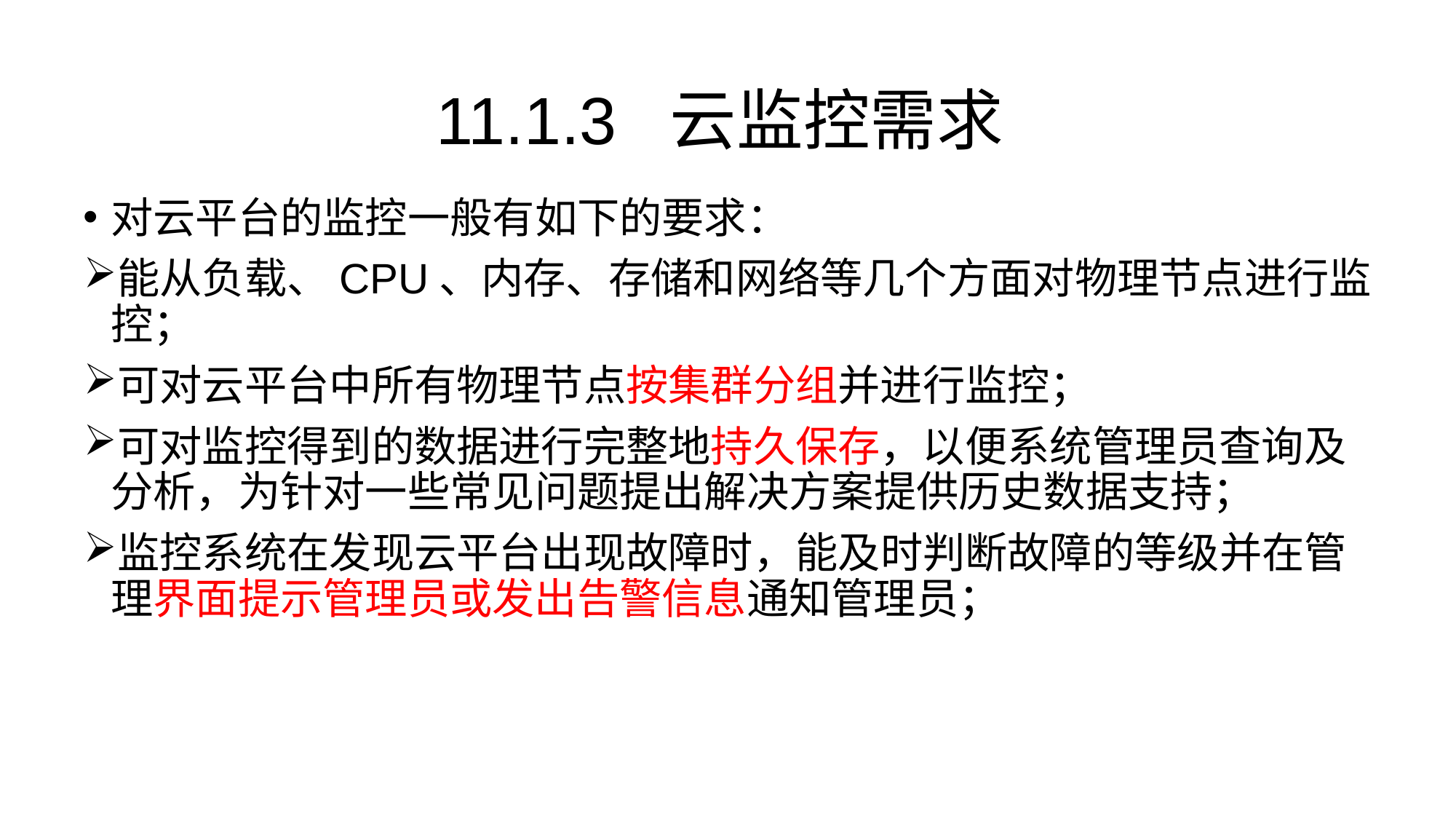

# 11.1.3  云监控需求
对云平台的监控一般有如下的要求：
能从负载、CPU、内存、存储和网络等几个方面对物理节点进行监控；
可对云平台中所有物理节点按集群分组并进行监控；
可对监控得到的数据进行完整地持久保存，以便系统管理员查询及分析，为针对一些常见问题提出解决方案提供历史数据支持；
监控系统在发现云平台出现故障时，能及时判断故障的等级并在管理界面提示管理员或发出告警信息通知管理员；